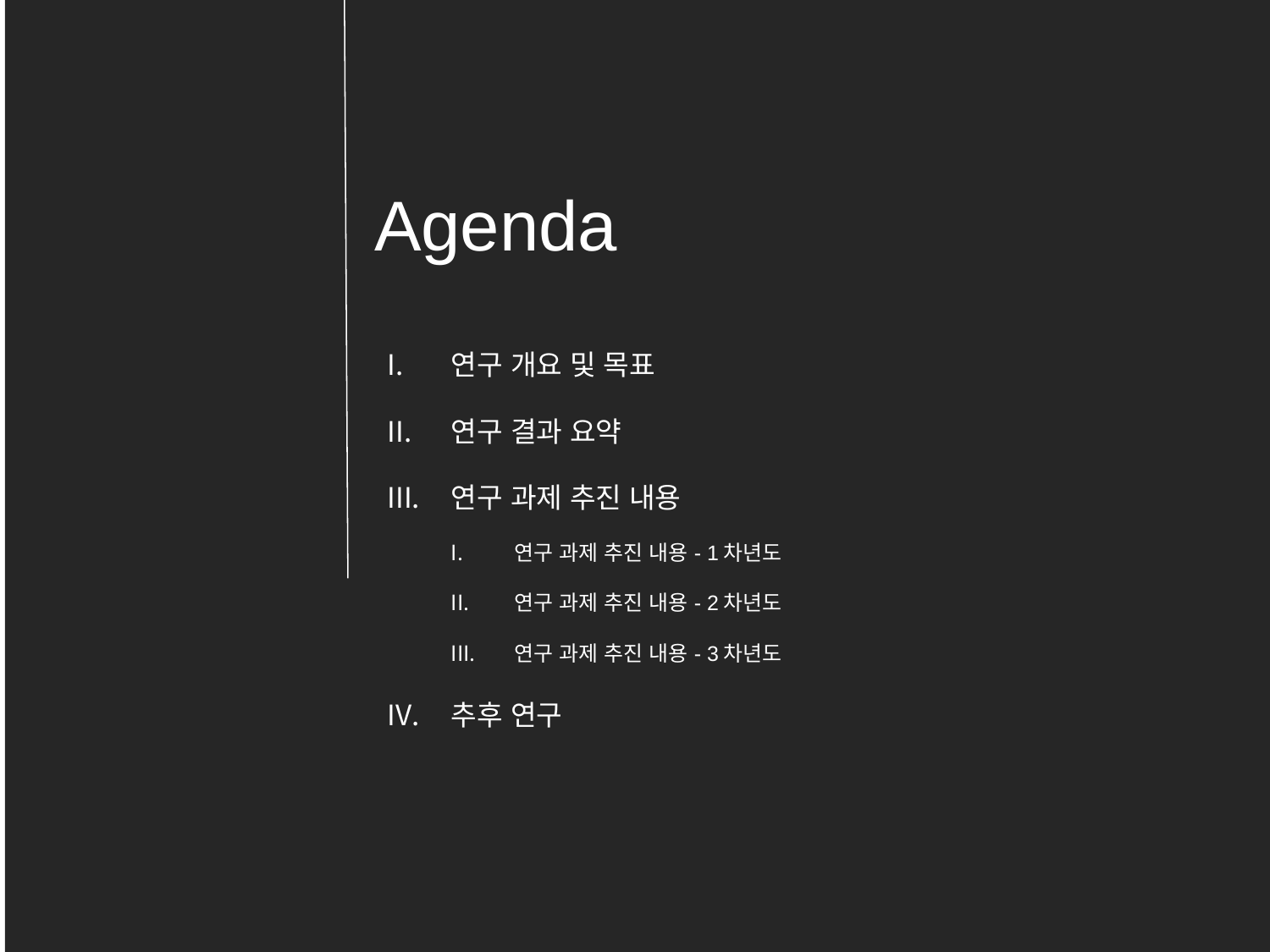

# Agenda
연구 개요 및 목표
연구 결과 요약
연구 과제 추진 내용
연구 과제 추진 내용- 1차년도
연구 과제 추진 내용- 2차년도
연구 과제 추진 내용- 3차년도
추후 연구